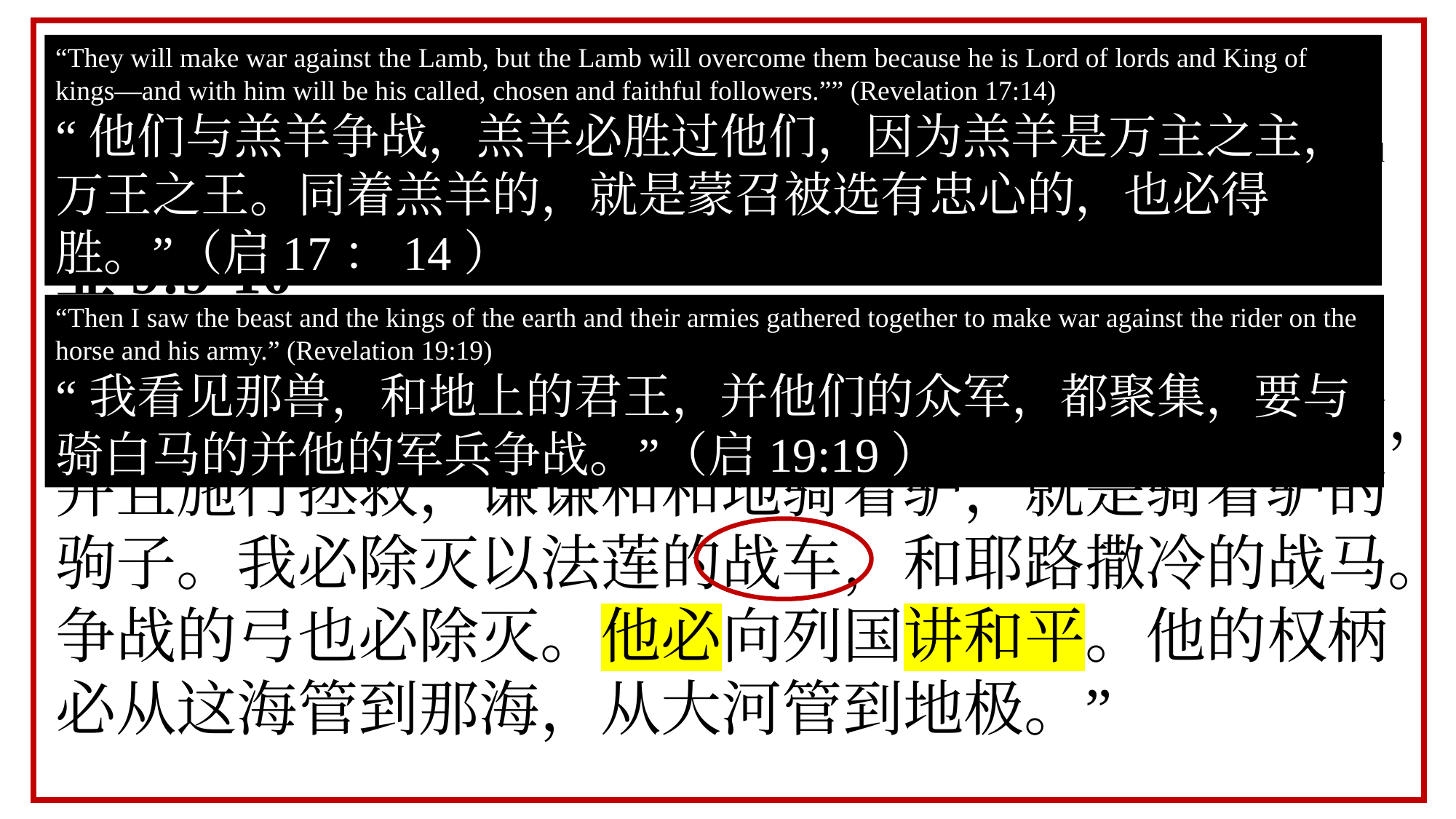

“They will make war against the Lamb, but the Lamb will overcome them because he is Lord of lords and King of kings—and with him will be his called, chosen and faithful followers.”” (Revelation 17:14)
“他们与羔羊争战，羔羊必胜过他们，因为羔羊是万主之主，万王之王。同着羔羊的，就是蒙召被选有忠心的，也必得胜。”（启17：14）
Zechariah 9:9-10
“Rejoice greatly, O Daughter of Zion! Shout, Daughter of Jerusalem! See, your king comes to you, righteous and having salvation, gentle and riding on a donkey, on a colt, the foal of a donkey. 10 I will take away the chariots from Ephraim and the war-horses from Jerusalem, and the battle bow will be broken. He will proclaim peace to the nations. His rule will extend from sea to sea and from the River to the ends of the earth.”
亚9:9-10
“锡安的民哪，应当大大喜乐。耶路撒冷的民哪，应当欢呼。看哪，你的王来到你这里。他是公义的，并且施行拯救，谦谦和和地骑着驴，就是骑着驴的驹子。我必除灭以法莲的战车，和耶路撒冷的战马。争战的弓也必除灭。他必向列国讲和平。他的权柄必从这海管到那海，从大河管到地极。”

“Then I saw the beast and the kings of the earth and their armies gathered together to make war against the rider on the horse and his army.” (Revelation 19:19)
“我看见那兽，和地上的君王，并他们的众军，都聚集，要与骑白马的并他的军兵争战。”（启19:19）